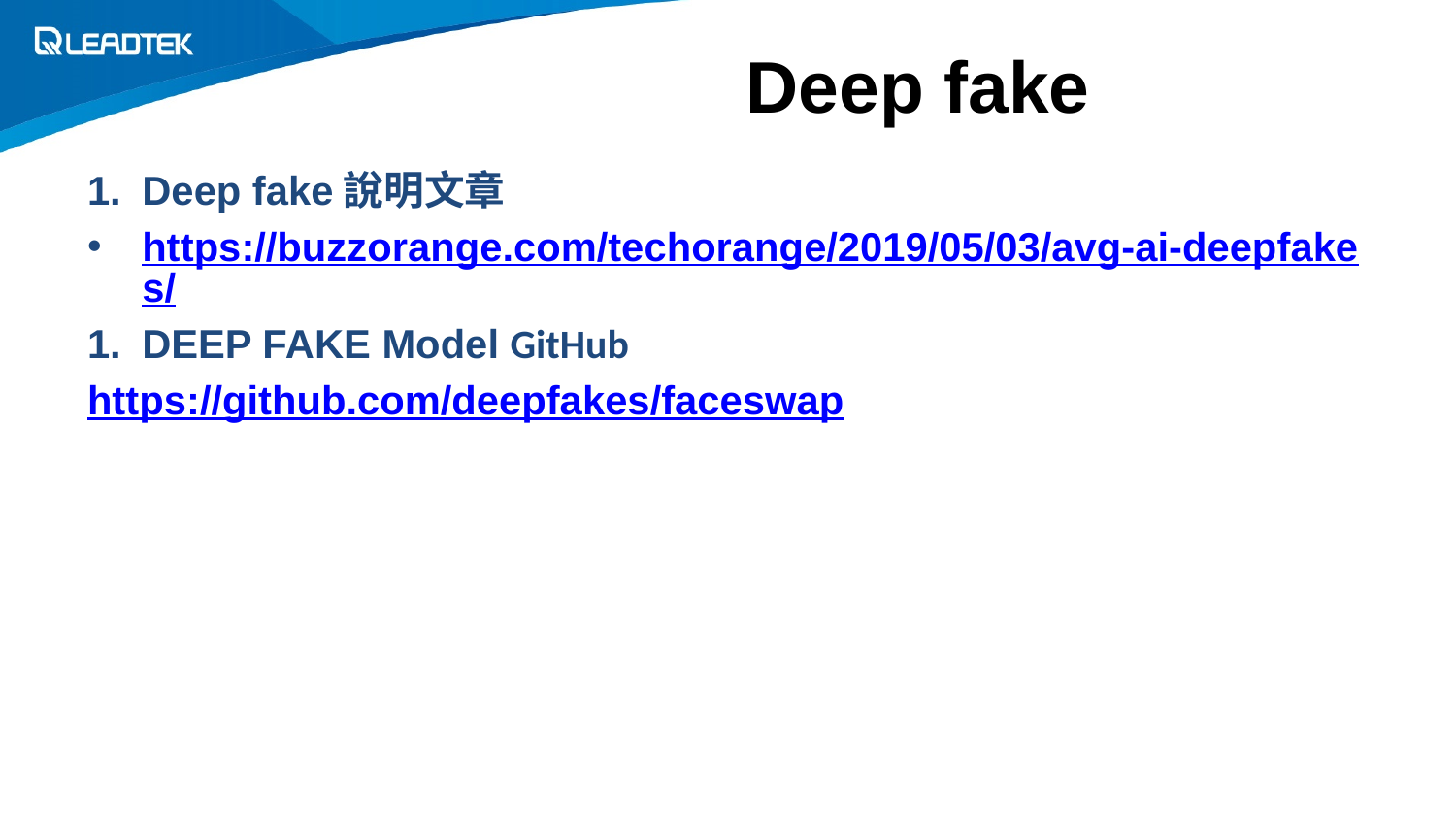

# Deep fake
Deep fake說明文章
https://buzzorange.com/techorange/2019/05/03/avg-ai-deepfakes/
DEEP FAKE Model GitHub
https://github.com/deepfakes/faceswap